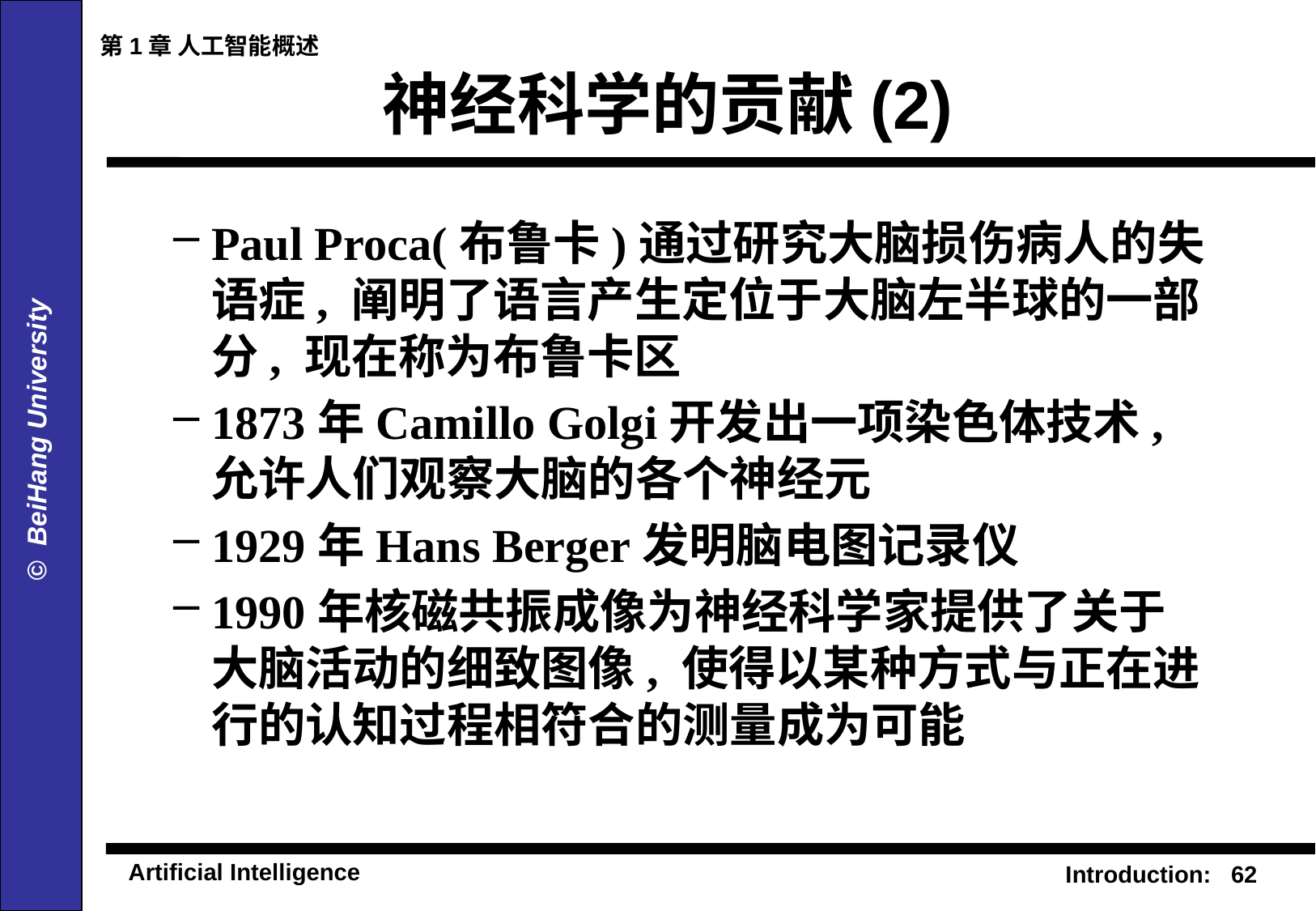

第1章 人工智能概述
# 神经科学的贡献(2)
Paul Proca(布鲁卡)通过研究大脑损伤病人的失语症, 阐明了语言产生定位于大脑左半球的一部分, 现在称为布鲁卡区
1873年Camillo Golgi开发出一项染色体技术, 允许人们观察大脑的各个神经元
1929年Hans Berger发明脑电图记录仪
1990年核磁共振成像为神经科学家提供了关于大脑活动的细致图像, 使得以某种方式与正在进行的认知过程相符合的测量成为可能